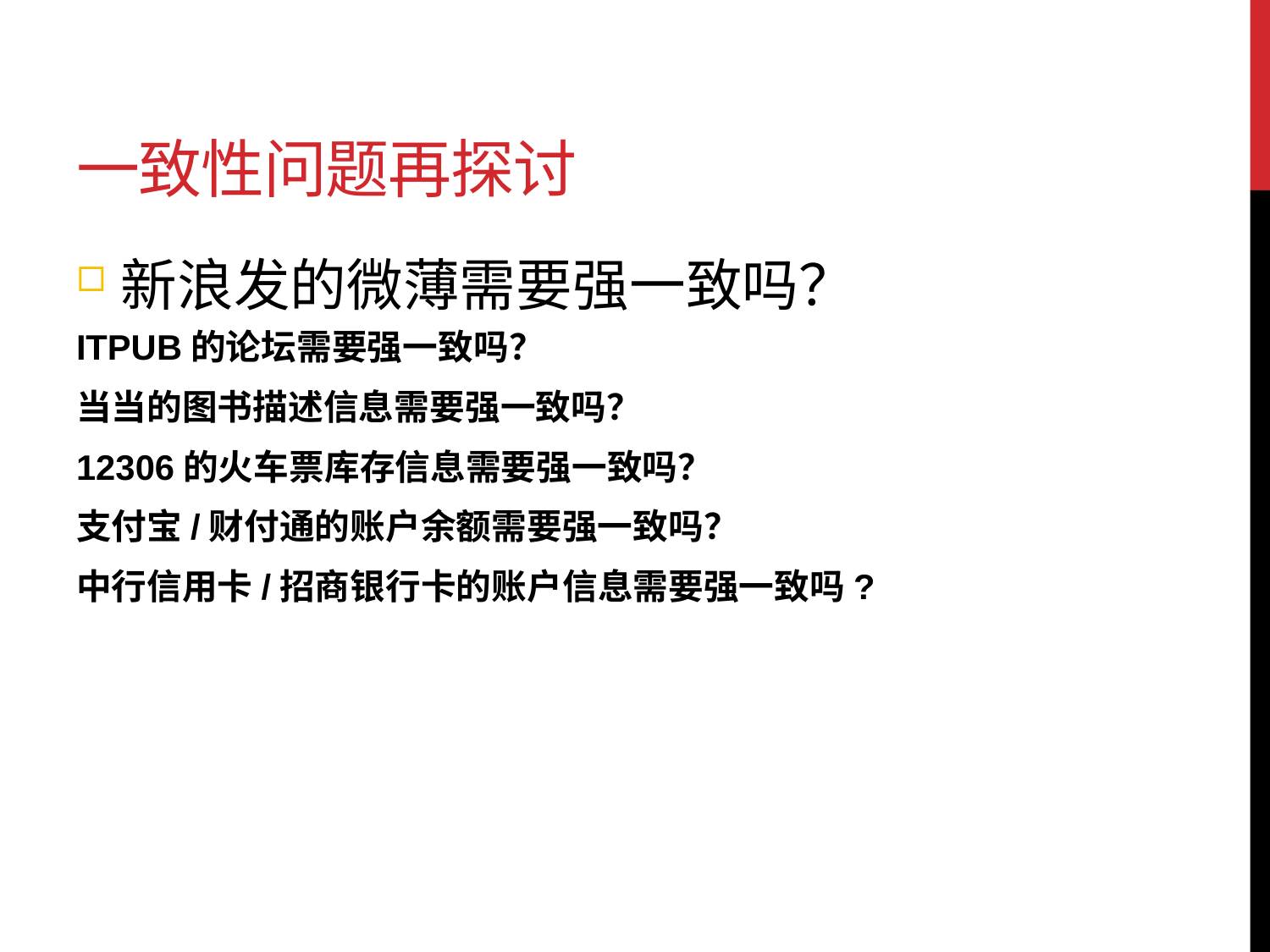

# 一致性问题再探讨
新浪发的微薄需要强一致吗？
ITPUB的论坛需要强一致吗？
当当的图书描述信息需要强一致吗？
12306的火车票库存信息需要强一致吗？
支付宝/财付通的账户余额需要强一致吗？
中行信用卡/招商银行卡的账户信息需要强一致吗?